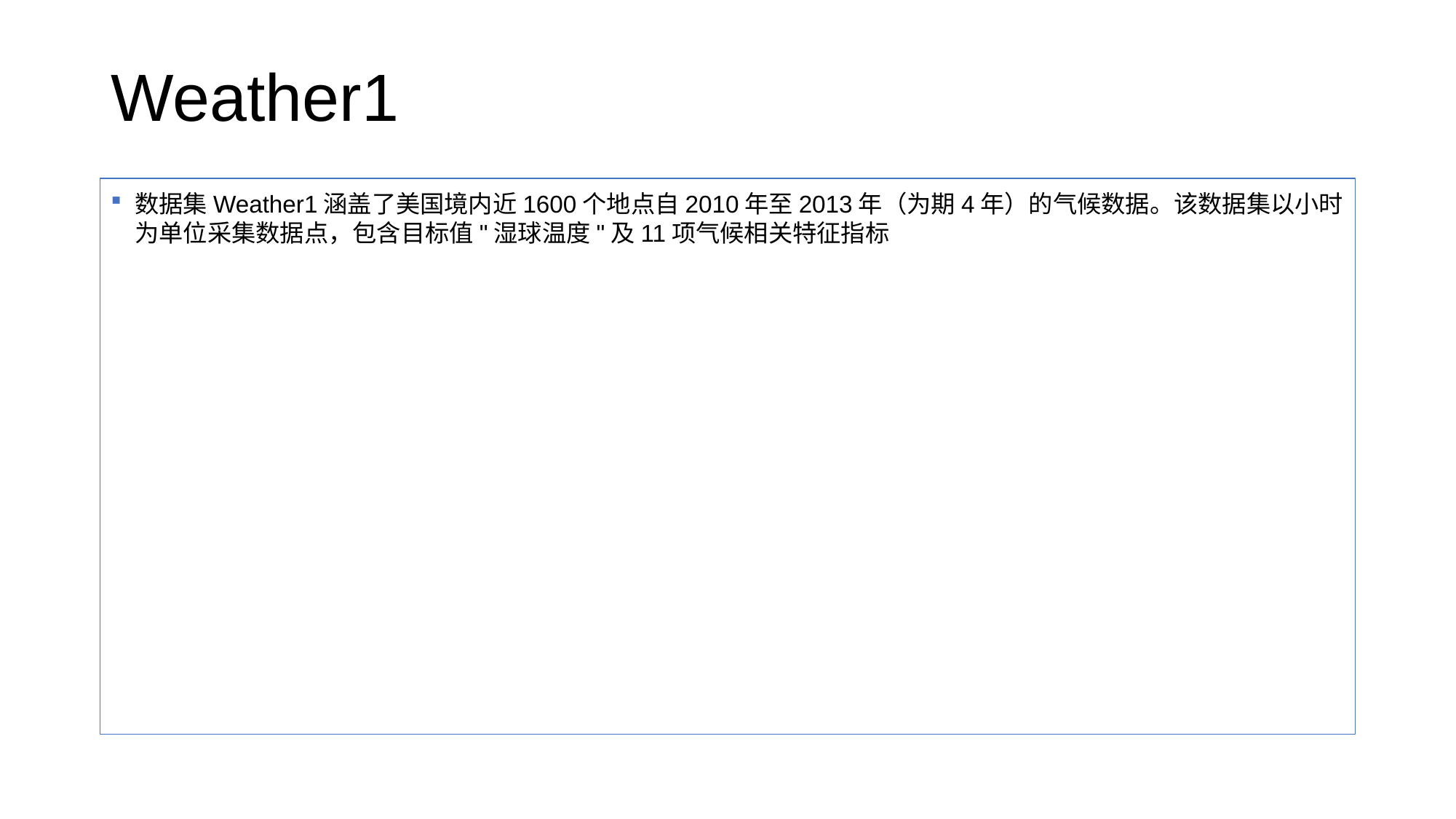

# Weather1
数据集Weather1涵盖了美国境内近1600个地点自2010年至2013年（为期4年）的气候数据。该数据集以小时为单位采集数据点，包含目标值"湿球温度"及11项气候相关特征指标